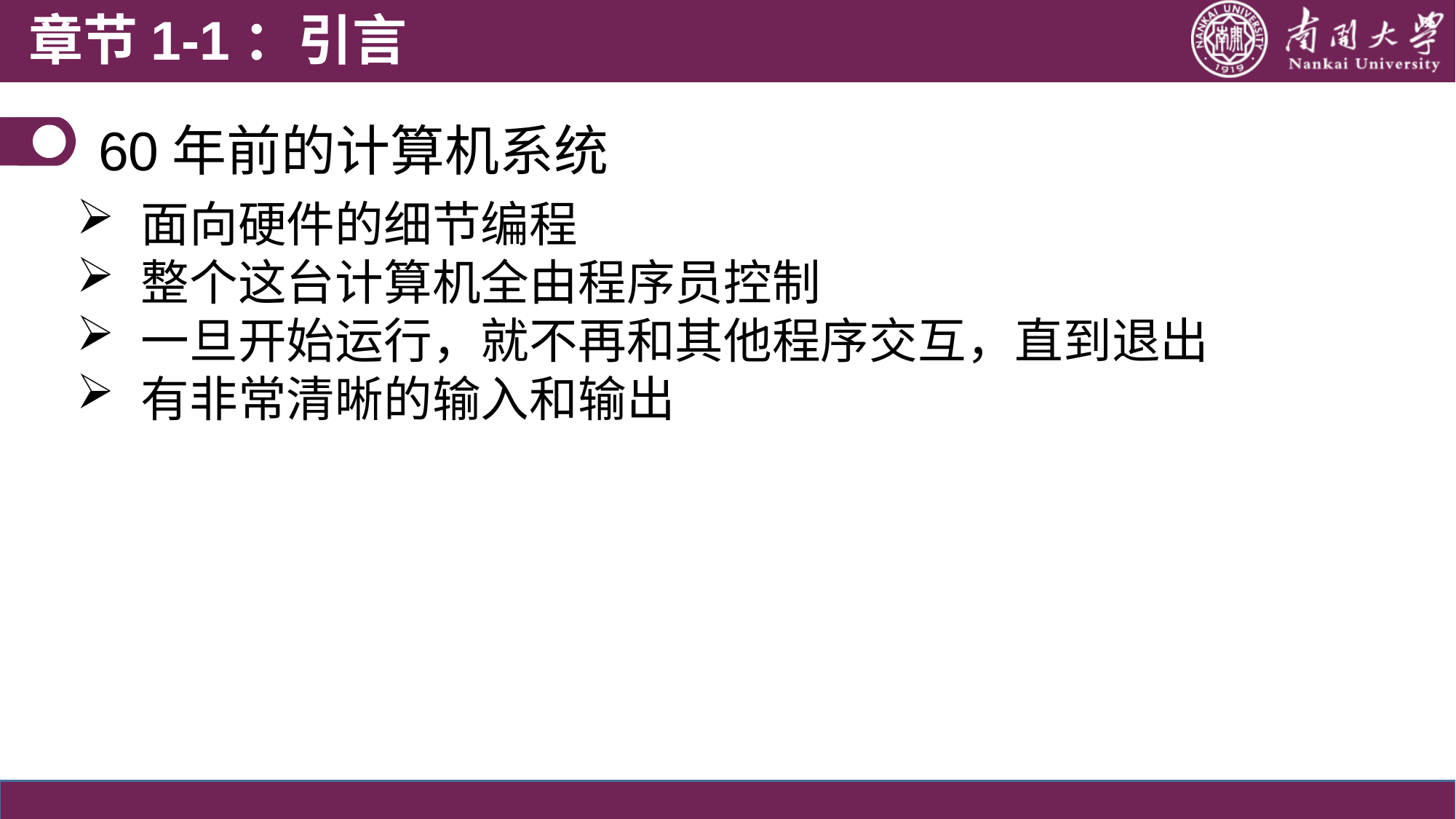

章节1-1：引言
# 60年前的计算机系统

面向硬件的细节编程
整个这台计算机全由程序员控制
一旦开始运行，就不再和其他程序交互，直到退出
有非常清晰的输入和输出